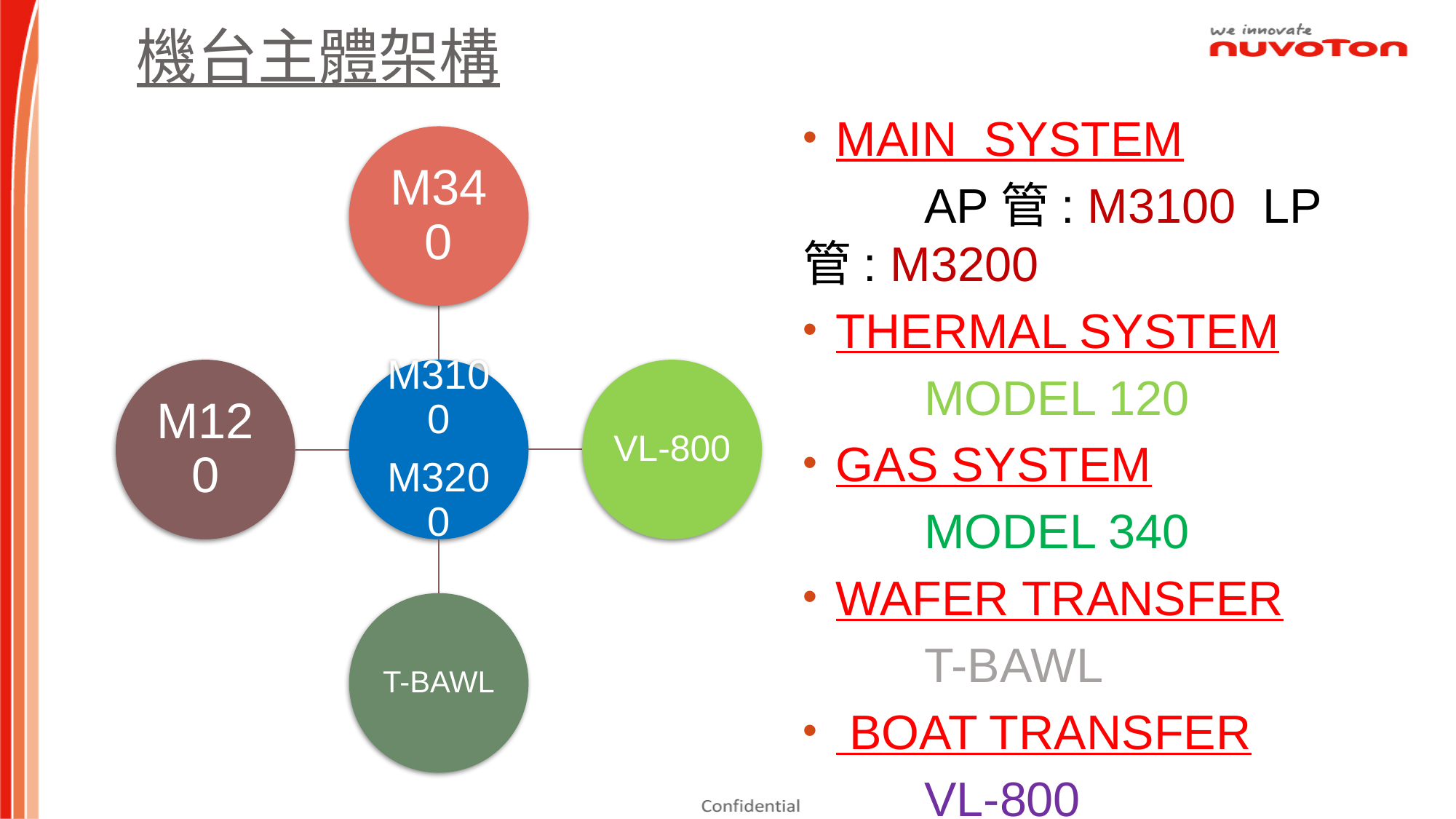

# 機台主體架構
MAIN  SYSTEM
         AP管: M3100  LP管: M3200
THERMAL SYSTEM
         MODEL 120
GAS SYSTEM
         MODEL 340
WAFER TRANSFER
         T-BAWL
 BOAT TRANSFER
         VL-800
M3100
M3200

M340

VL-800

T-BAWL

M120